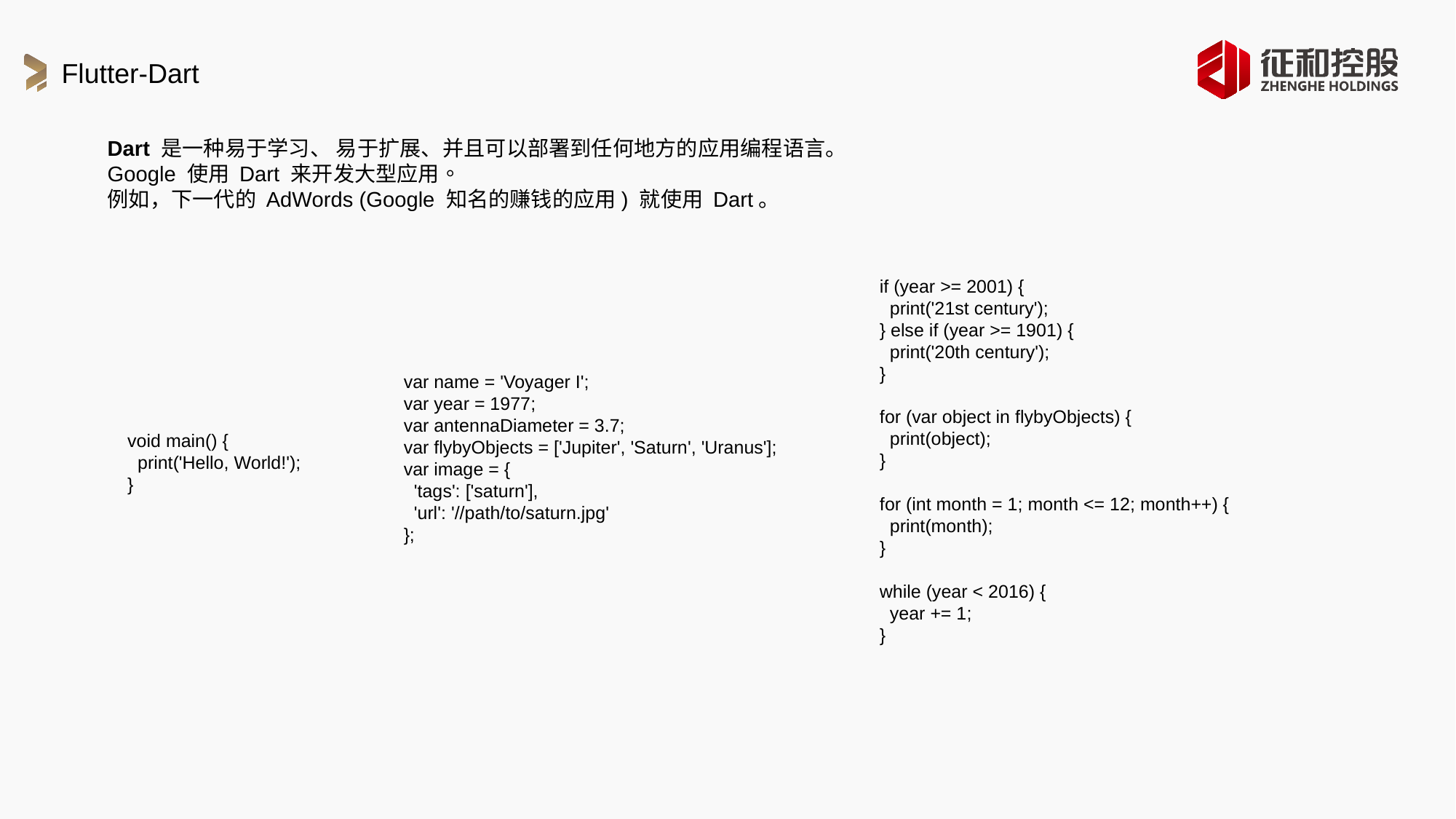

Flutter-Dart
Dart 是一种易于学习、 易于扩展、并且可以部署到任何地方的应用编程语言。
Google 使用 Dart 来开发大型应用。
例如，下一代的 AdWords (Google 知名的赚钱的应用) 就使用 Dart。
if (year >= 2001) {
  print('21st century');
} else if (year >= 1901) {
  print('20th century');
}

for (var object in flybyObjects) {
  print(object);
}

for (int month = 1; month <= 12; month++) {
  print(month);
}

while (year < 2016) {
  year += 1;
}
var name = 'Voyager I';
var year = 1977;
var antennaDiameter = 3.7;
var flybyObjects = ['Jupiter', 'Saturn', 'Uranus'];
var image = {
  'tags': ['saturn'],
  'url': '//path/to/saturn.jpg'
};
void main() {
  print('Hello, World!');
}